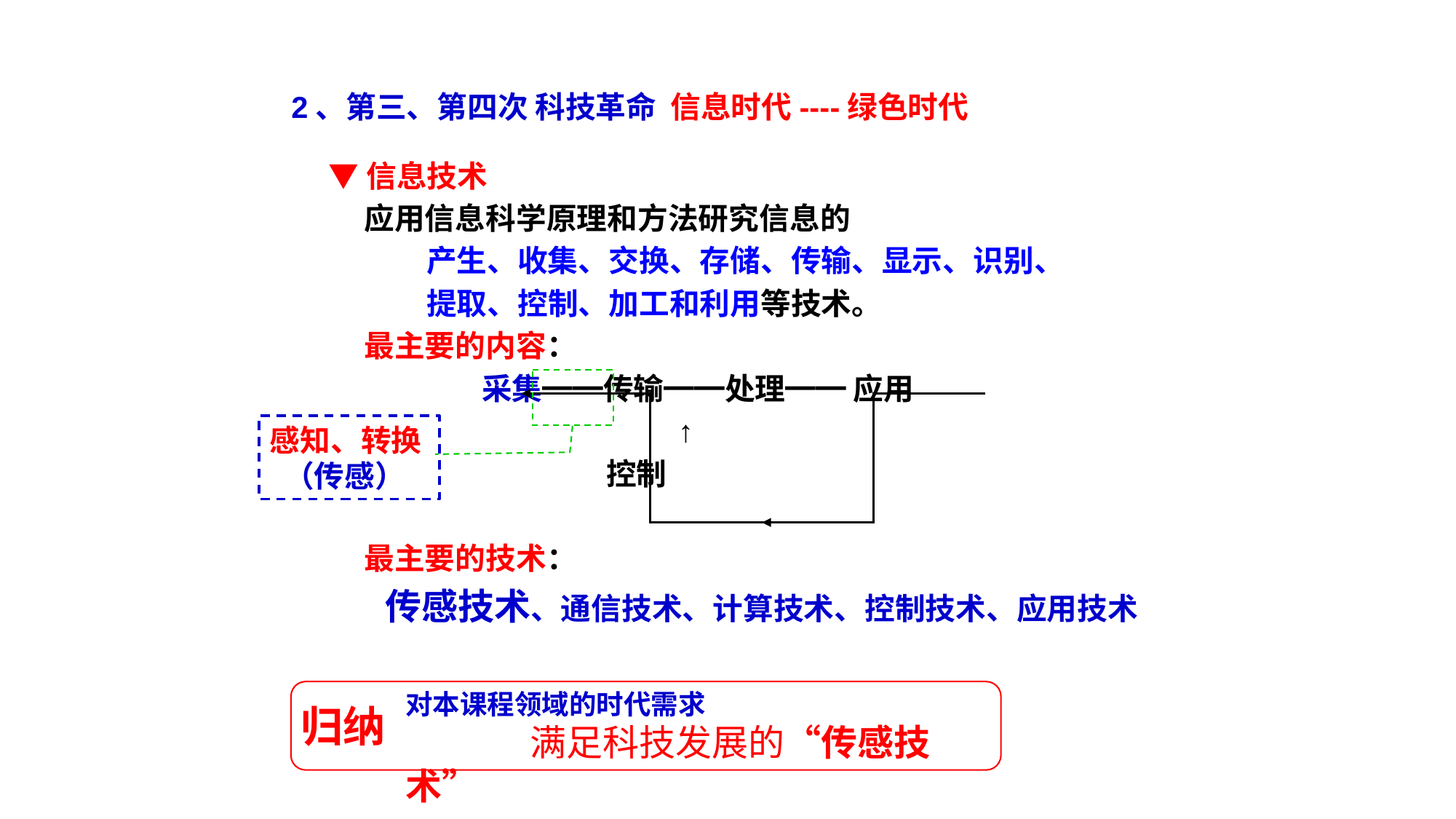

2、第三、第四次 科技革命  信息时代----绿色时代
    ▼信息技术
        应用信息科学原理和方法研究信息的
                 产生、收集、交换、存储、传输、显示、识别、
                 提取、控制、加工和利用等技术。
        最主要的内容：
                         采集━━传输━━处理━━ 应用
                                             ↑
                                           控制

        最主要的技术：
           传感技术、通信技术、计算技术、控制技术、应用技术

感知、转换
 （传感）

对本课程领域的时代需求
                   满足科技发展的“传感技术”
归纳